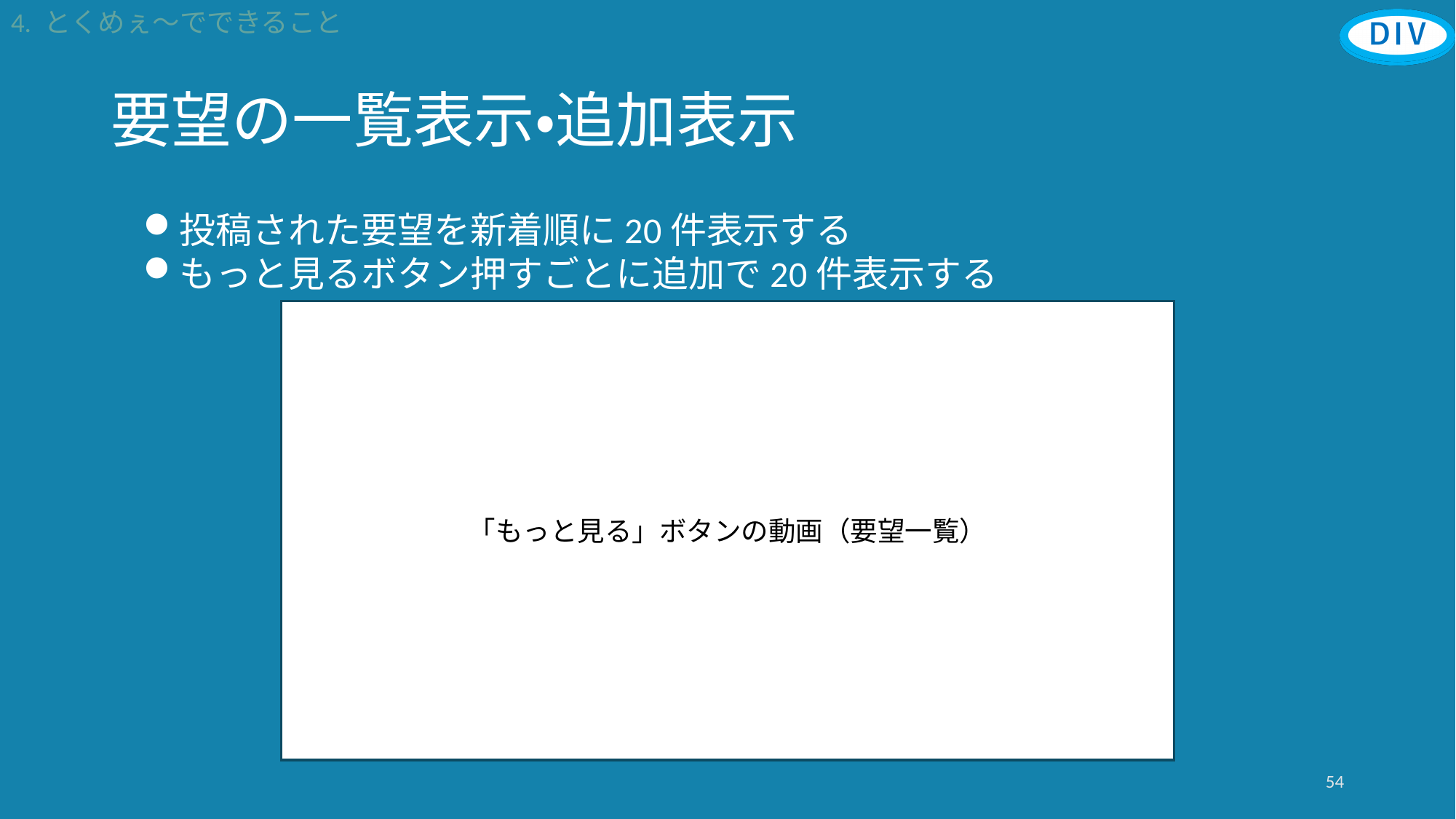

4. とくめぇ～でできること
# 要望の一覧表示・追加表示
投稿された要望を新着順に20件表示する
もっと見るボタン押すごとに追加で20件表示する
「もっと見る」ボタンの動画（要望一覧）
54